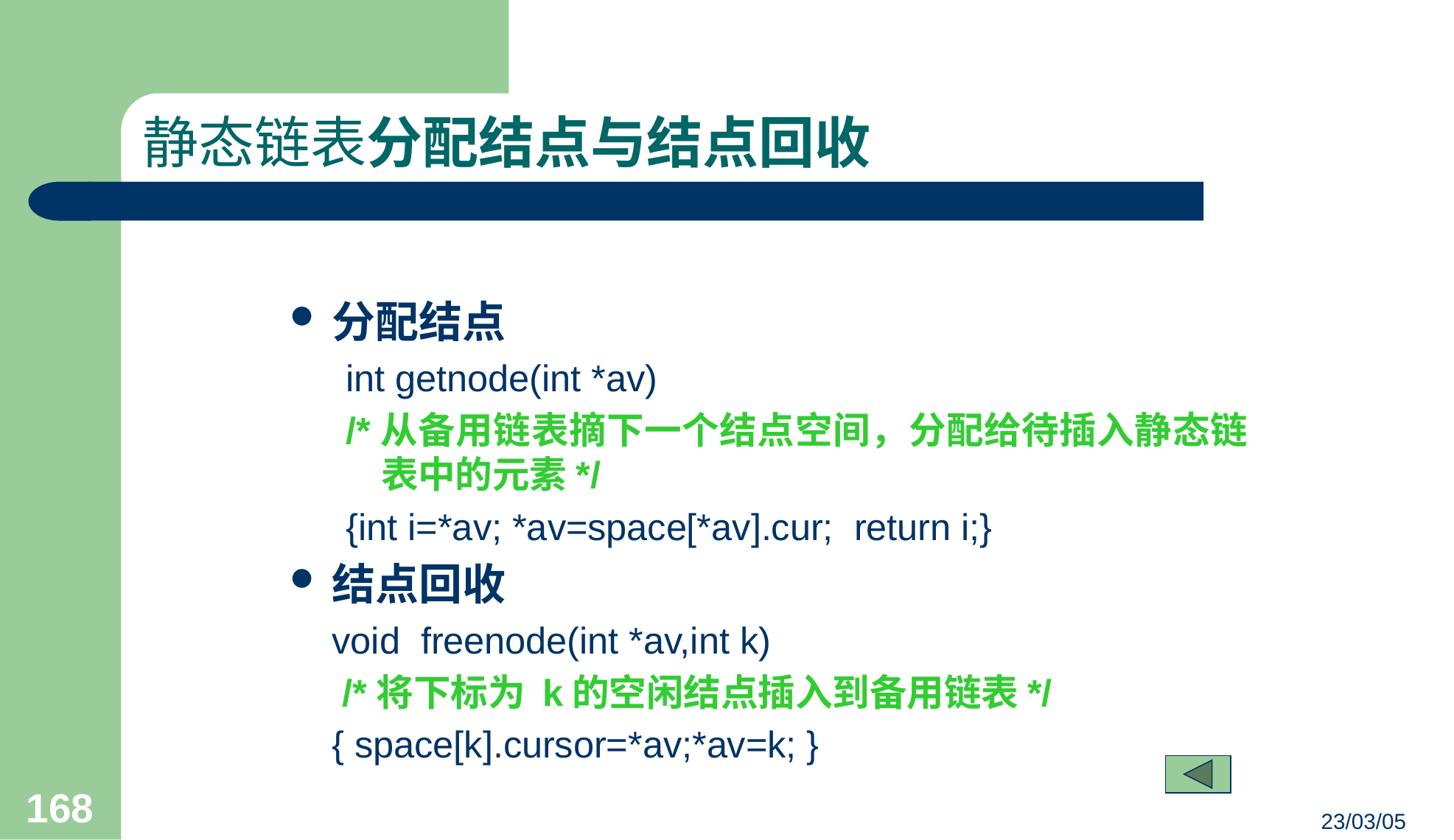

# 静态链表分配结点与结点回收
分配结点
int getnode(int *av)
/*从备用链表摘下一个结点空间，分配给待插入静态链表中的元素*/
{int i=*av; *av=space[*av].cur;  return i;}
结点回收
	void  freenode(int *av,int k)
	 /*将下标为 k的空闲结点插入到备用链表*/
	{ space[k].cursor=*av;*av=k; }

168
23/03/05